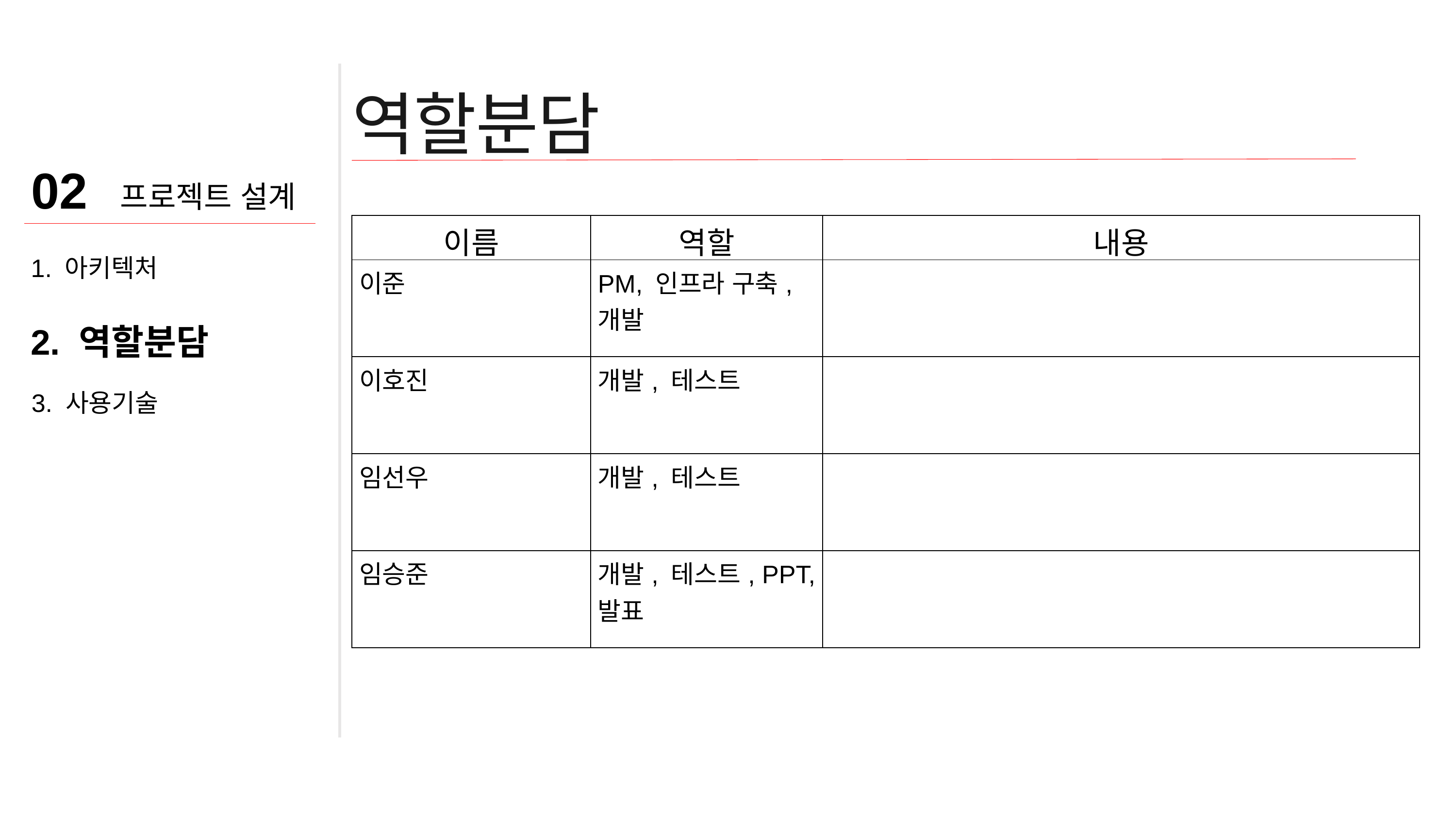

역할분담
02
프로젝트 설계
| 이름 | 역할 | 내용 |
| --- | --- | --- |
| 이준 | PM, 인프라 구축, 개발 |  |
| 이호진 | 개발, 테스트 |  |
| 임선우 | 개발, 테스트 |  |
| 임승준 | 개발, 테스트, PPT, 발표 |  |
1. 아키텍처
2. 역할분담
3. 사용기술